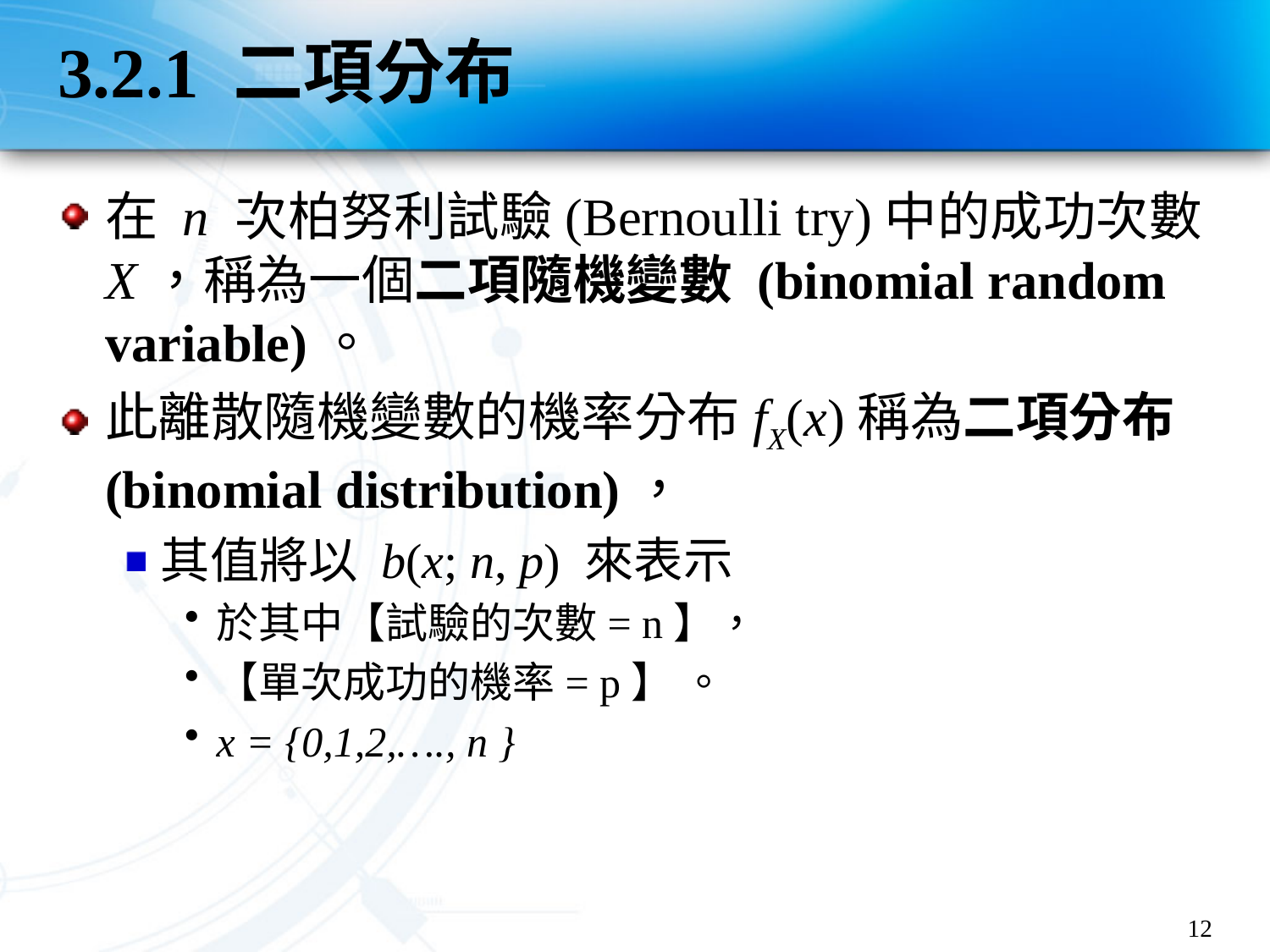

# 3.2.1 二項分布
在 n 次柏努利試驗(Bernoulli try)中的成功次數 X，稱為一個二項隨機變數 (binomial random variable)。
此離散隨機變數的機率分布fX(x)稱為二項分布 (binomial distribution)，
其值將以 b(x; n, p) 來表示
於其中【試驗的次數= n】，
【單次成功的機率= p】 。
x = {0,1,2,…., n }
12